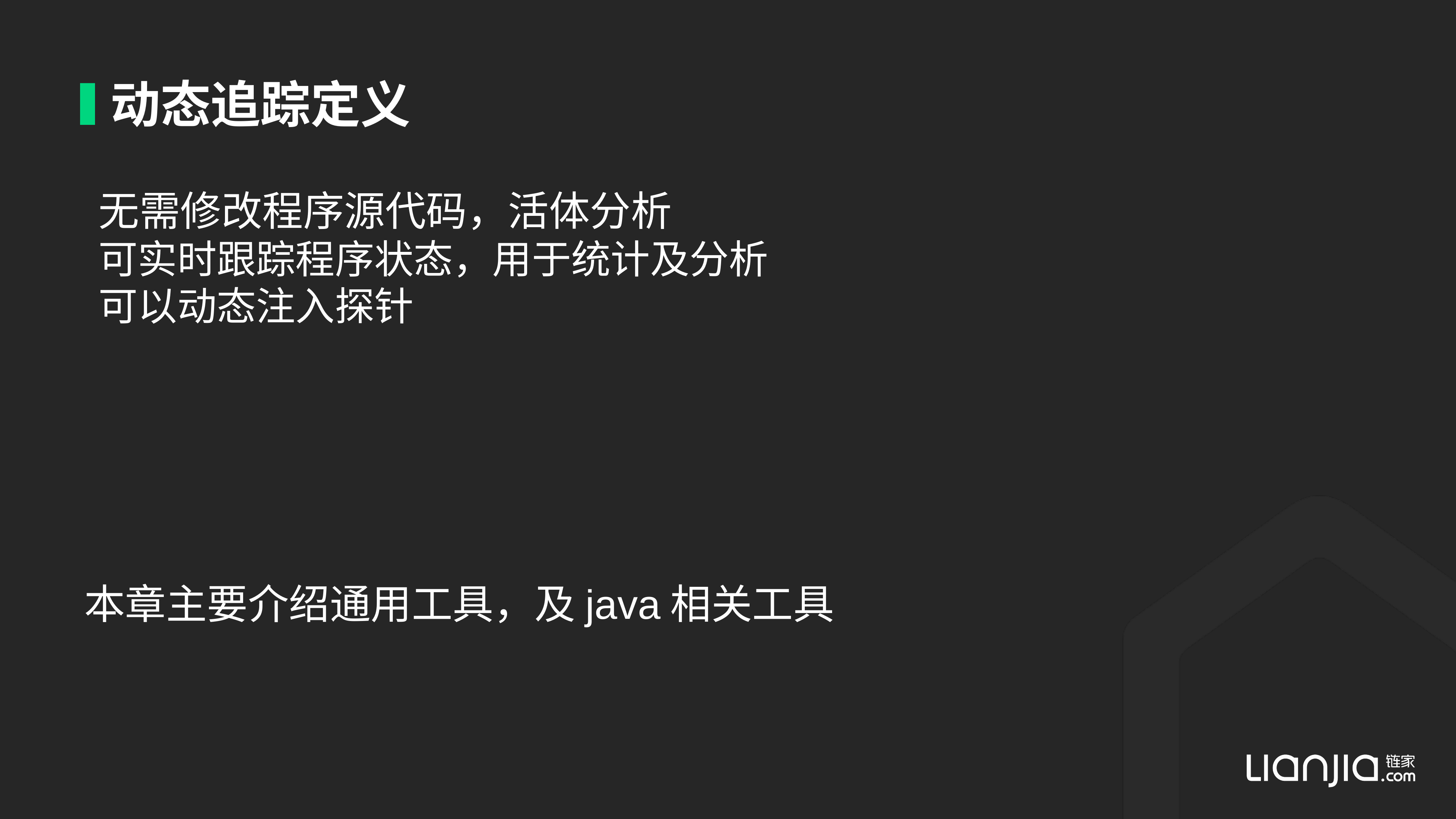

# 动态追踪定义
无需修改程序源代码，活体分析
可实时跟踪程序状态，用于统计及分析
可以动态注入探针
本章主要介绍通用工具，及java相关工具